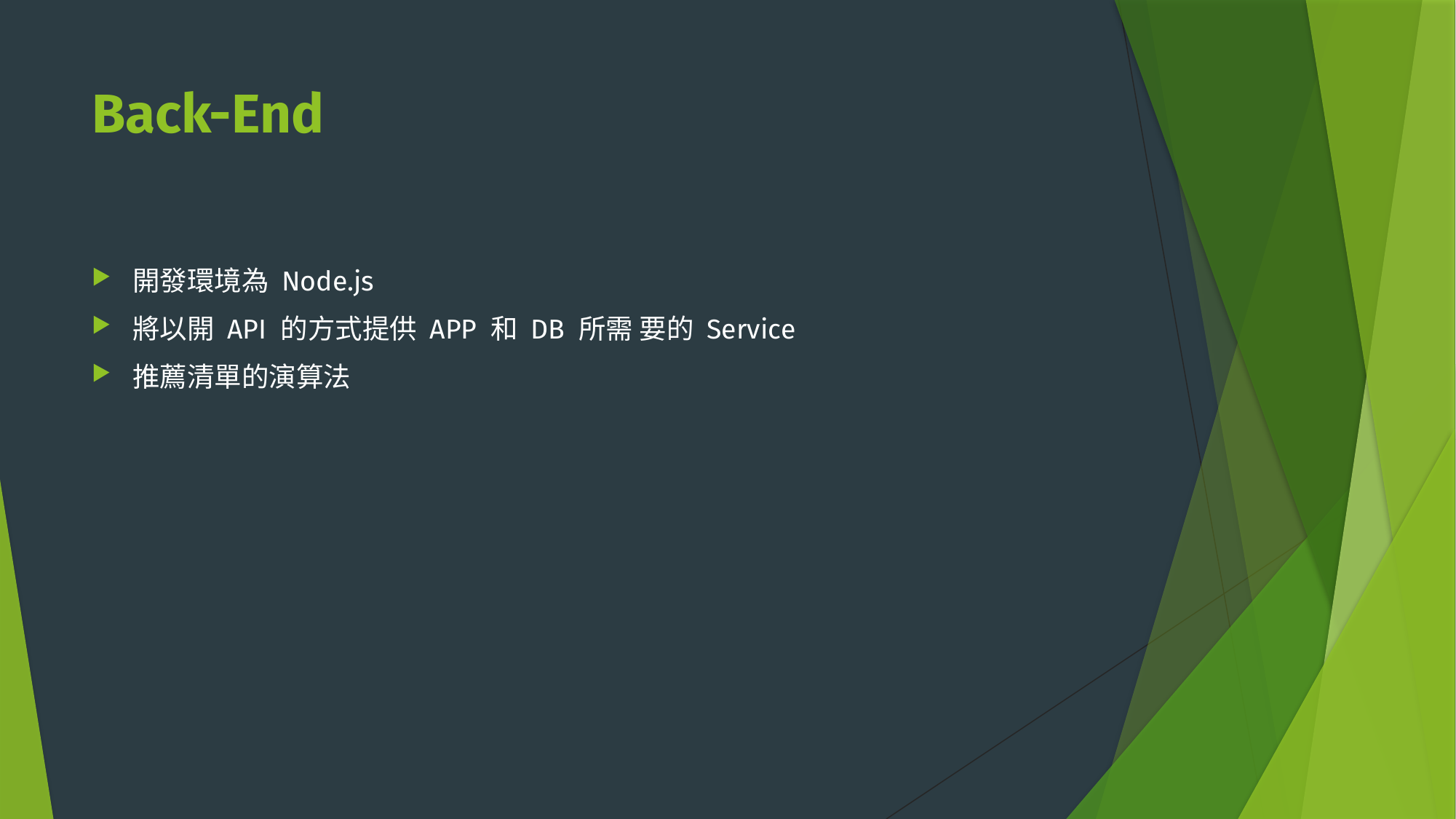

# Back-End
開發環境為 Node.js
將以開 API 的方式提供 APP 和 DB 所需 要的 Service
推薦清單的演算法